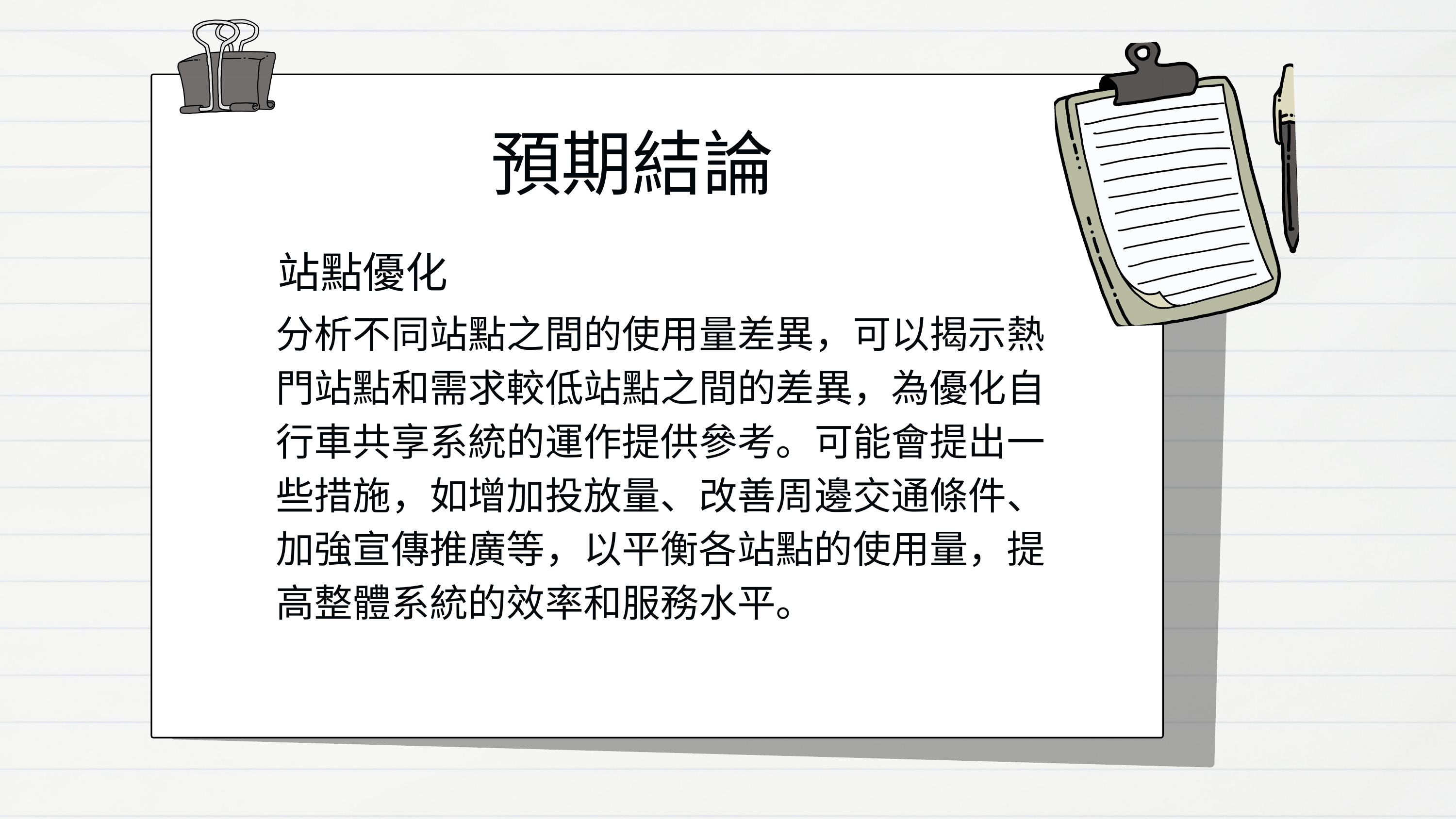

預期結論

站點優化
分析不同站點之間的使用量差異，可以揭示熱門站點和需求較低站點之間的差異，為優化自行車共享系統的運作提供參考。可能會提出一些措施，如增加投放量、改善周邊交通條件、加強宣傳推廣等，以平衡各站點的使用量，提高整體系統的效率和服務水平。